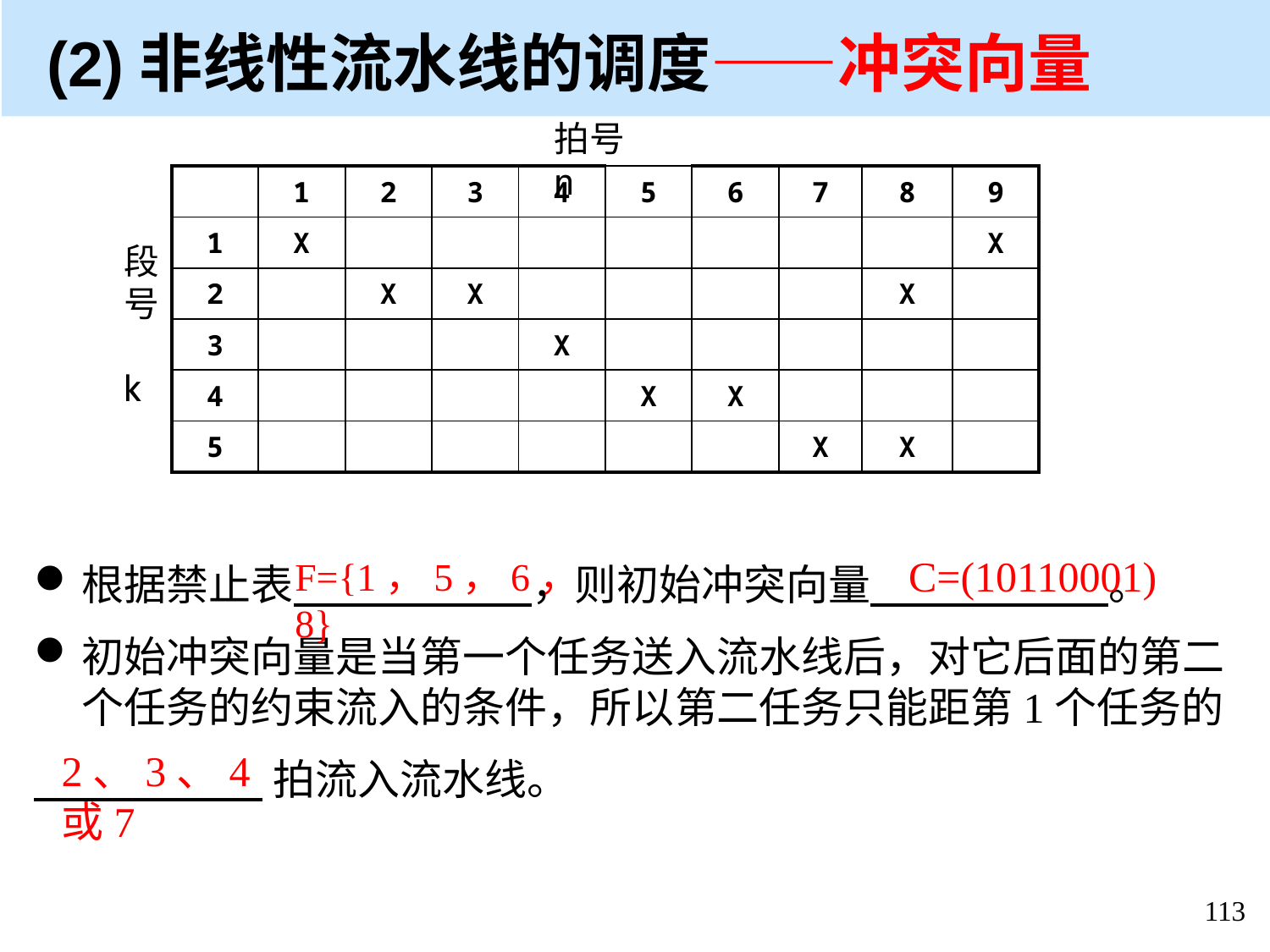

(2)非线性流水线的调度——冲突向量
拍号n
|  | 1 | 2 | 3 | 4 | 5 | 6 | 7 | 8 | 9 |
| --- | --- | --- | --- | --- | --- | --- | --- | --- | --- |
| 1 | X |  |  |  |  |  |  |  | X |
| 2 |  | X | X |  |  |  |  | X |  |
| 3 |  |  |  | X |  |  |  |  |  |
| 4 |  |  |  |  | X | X |  |  |  |
| 5 |  |  |  |  |  |  | X | X |  |
段号 k
C=(10110001)
F={1，5，6，8}
根据禁止表                         ，则初始冲突向量                         。
初始冲突向量是当第一个任务送入流水线后，对它后面的第二个任务的约束流入的条件，所以第二任务只能距第1个任务的
                        拍流入流水线。
2、3、4或7